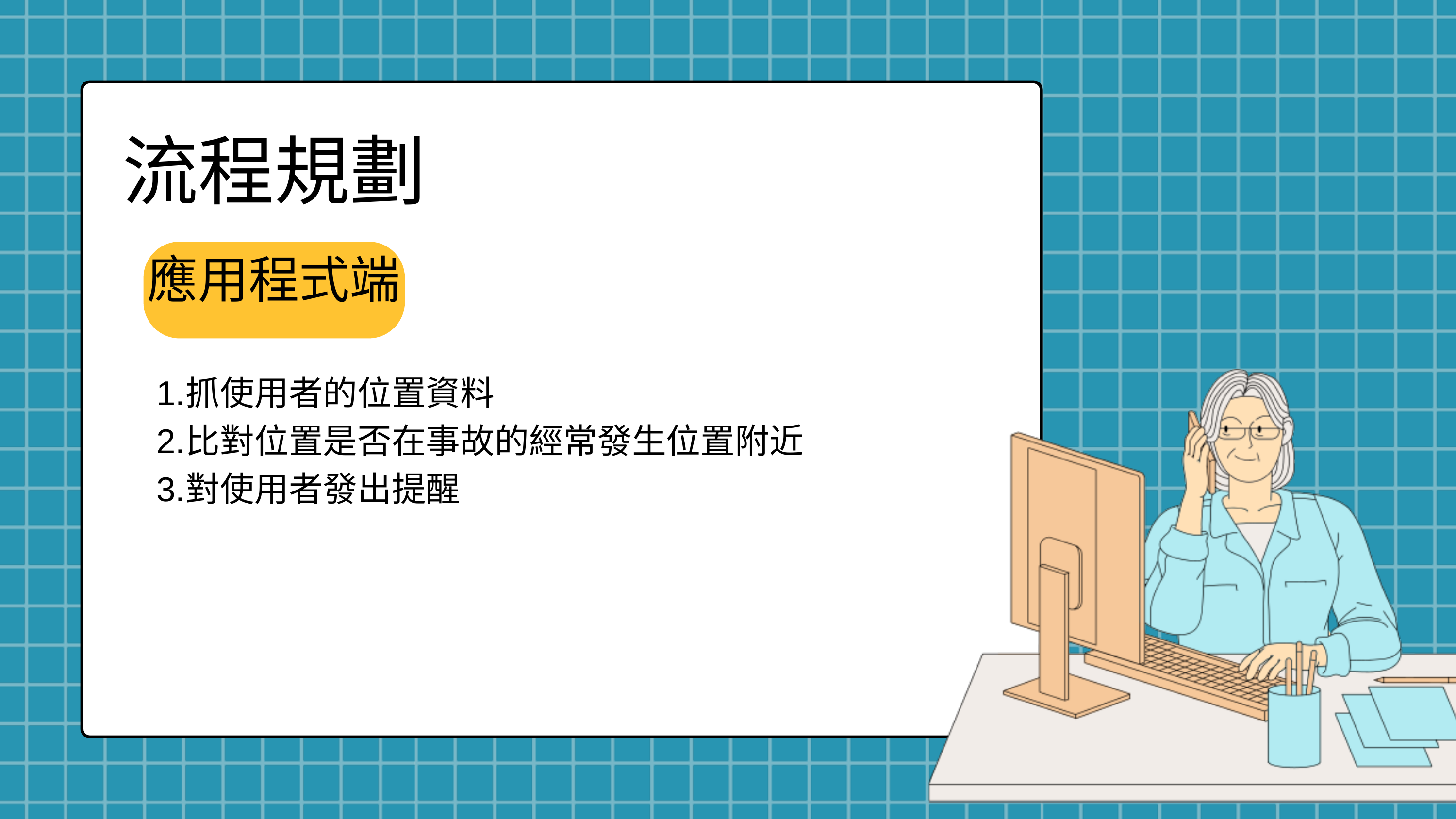

流程規劃

應用程式端
抓使用者的位置資料
比對位置是否在事故的經常發生位置附近
對使用者發出提醒